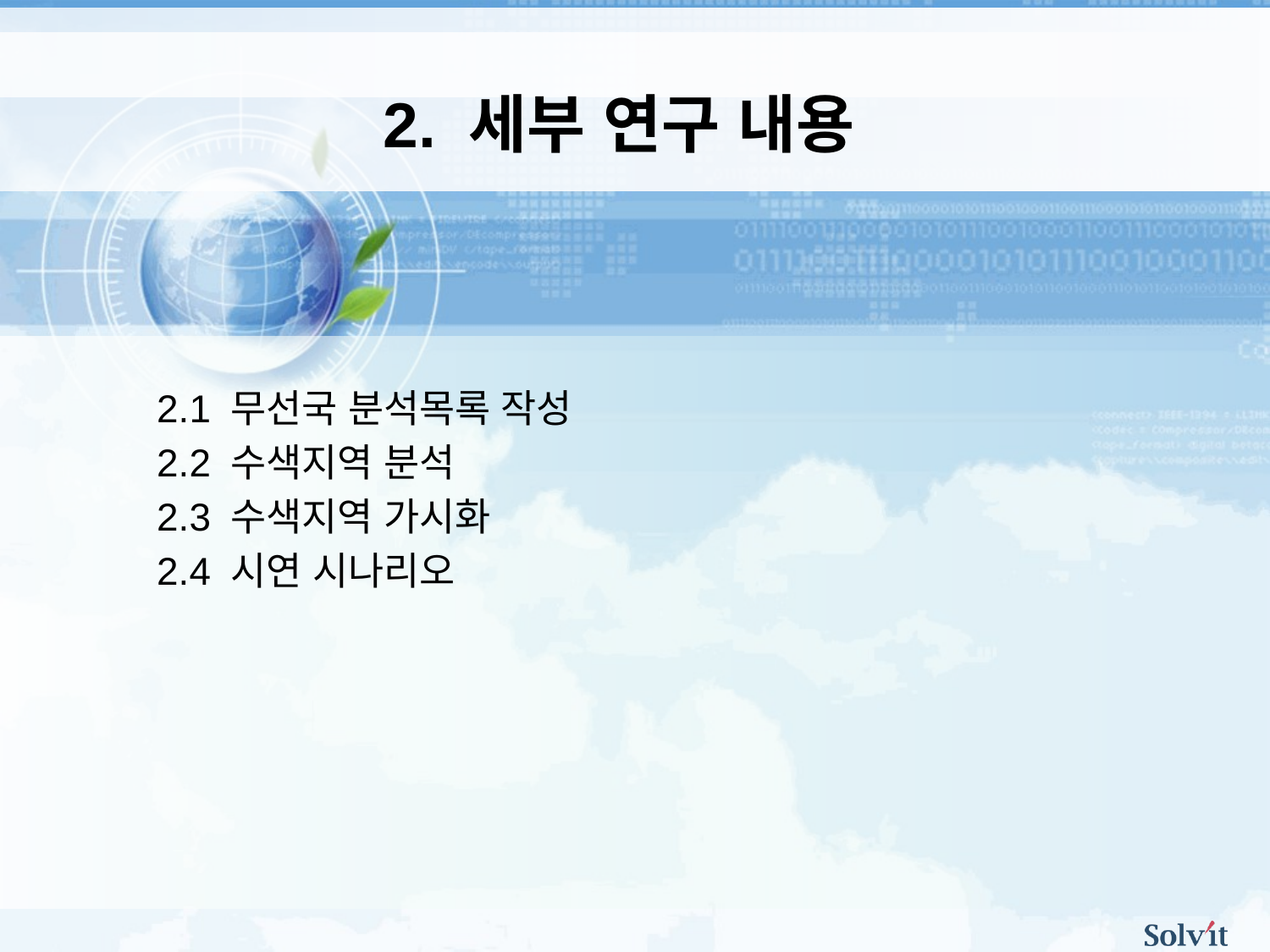

2. 세부 연구 내용
2.1 무선국 분석목록 작성
2.2 수색지역 분석
2.3 수색지역 가시화
2.4 시연 시나리오